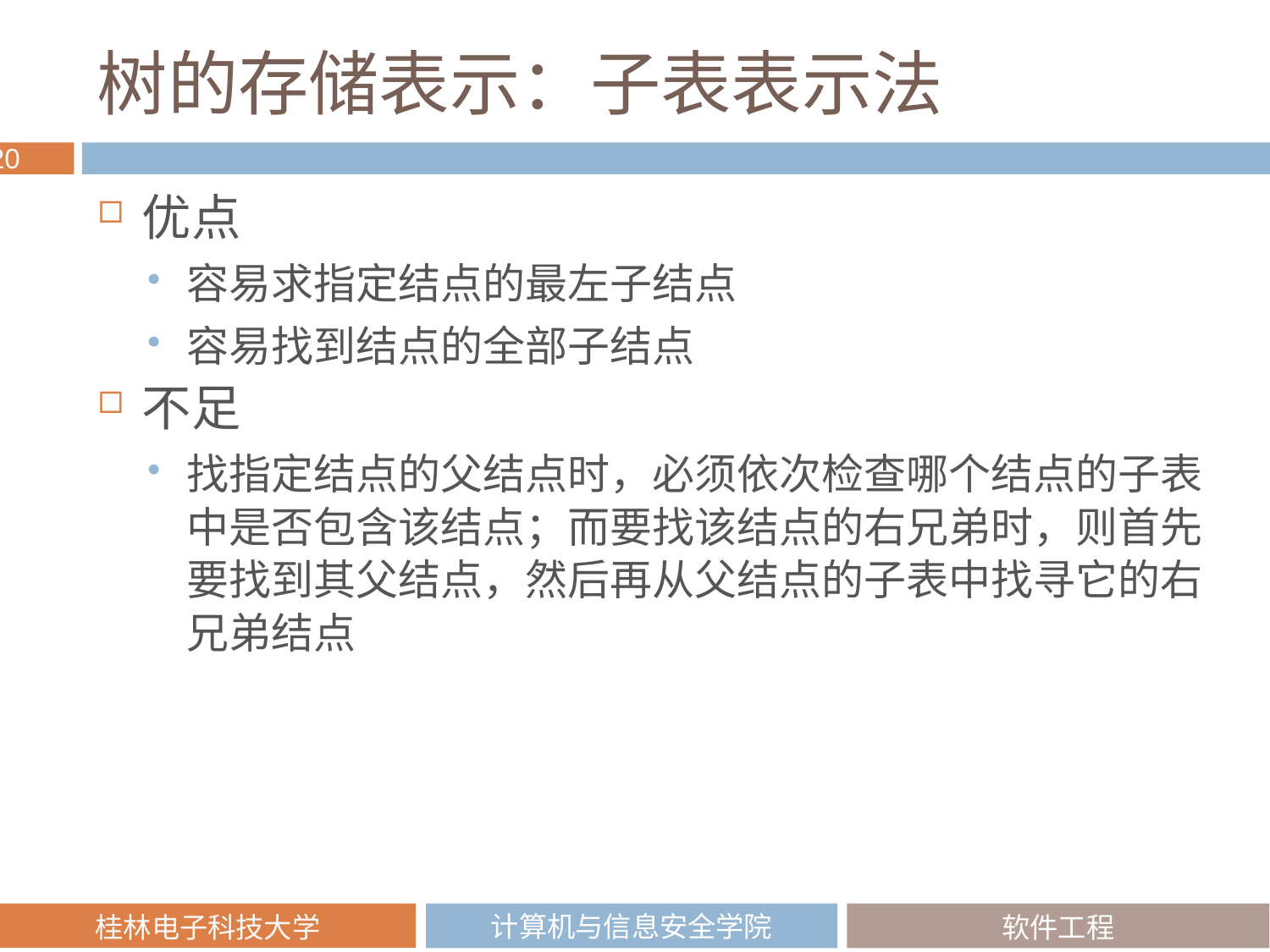

# 树的存储表示：子表表示法
优点
容易求指定结点的最左子结点
容易找到结点的全部子结点
不足
找指定结点的父结点时，必须依次检查哪个结点的子表中是否包含该结点；而要找该结点的右兄弟时，则首先要找到其父结点，然后再从父结点的子表中找寻它的右兄弟结点